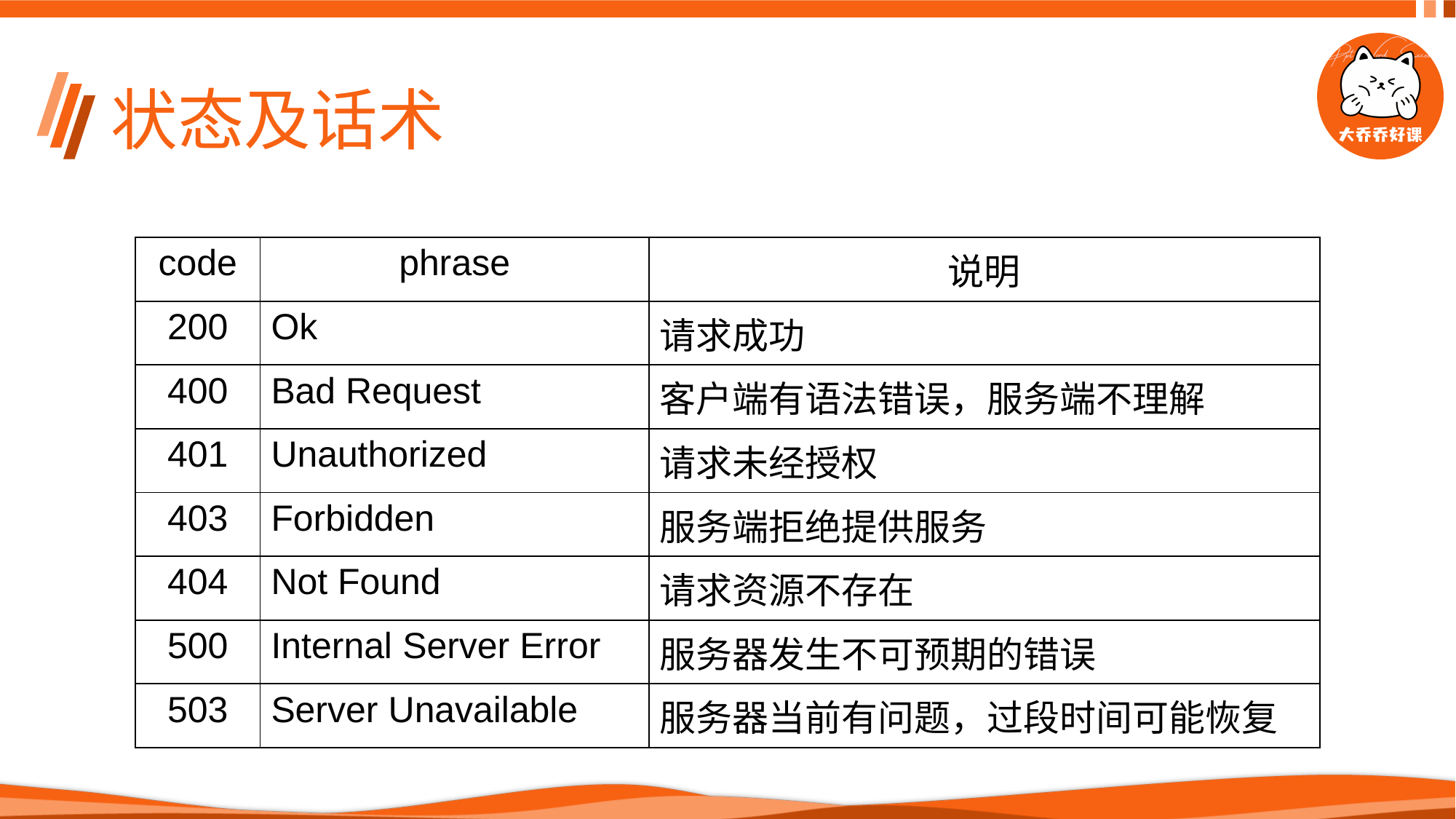

# 状态及话术
| code | phrase | 说明 |
| --- | --- | --- |
| 200 | Ok | 请求成功 |
| 400 | Bad Request | 客户端有语法错误，服务端不理解 |
| 401 | Unauthorized | 请求未经授权 |
| 403 | Forbidden | 服务端拒绝提供服务 |
| 404 | Not Found | 请求资源不存在 |
| 500 | Internal Server Error | 服务器发生不可预期的错误 |
| 503 | Server Unavailable | 服务器当前有问题，过段时间可能恢复 |